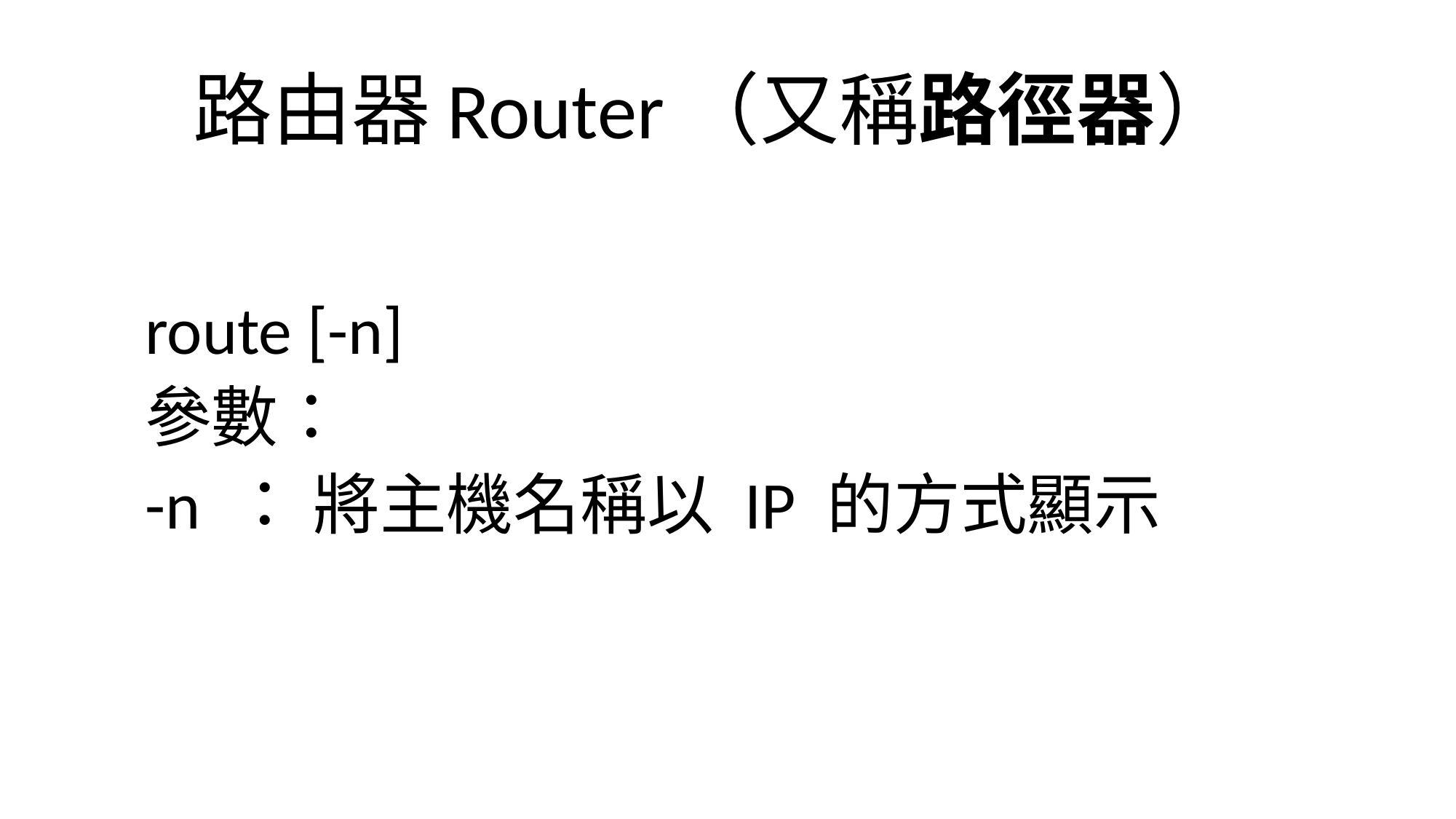

# 路由器Router（又稱路徑器）
route [-n]
參數：
-n ： 將主機名稱以 IP 的方式顯示